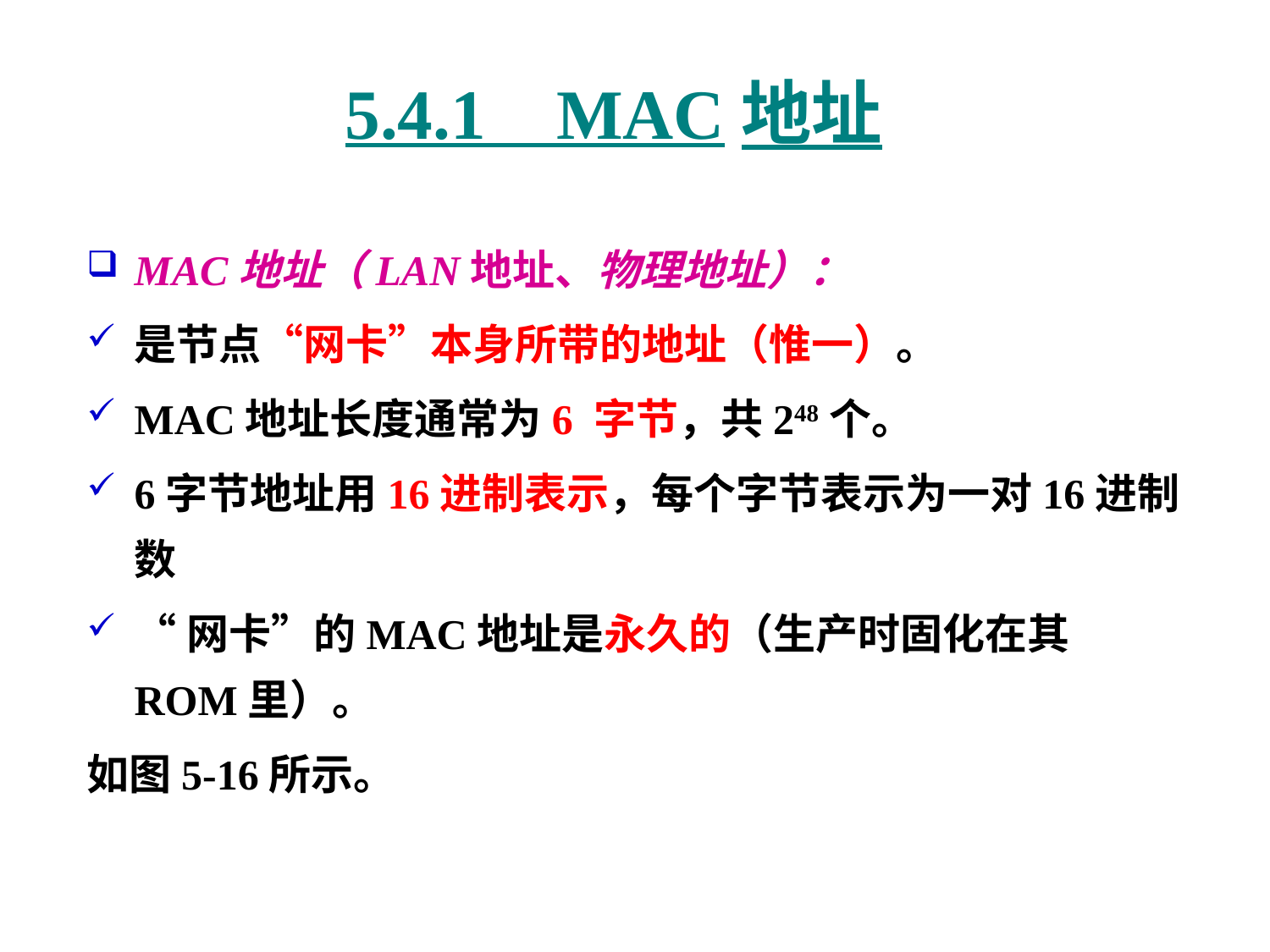

# 5.4.1    MAC地址
MAC地址（LAN地址、物理地址）：
是节点“网卡”本身所带的地址（惟一）。
MAC地址长度通常为6 字节，共248个。
6字节地址用16进制表示，每个字节表示为一对16进制数
“网卡”的MAC地址是永久的（生产时固化在其ROM里）。
如图5-16所示。
87